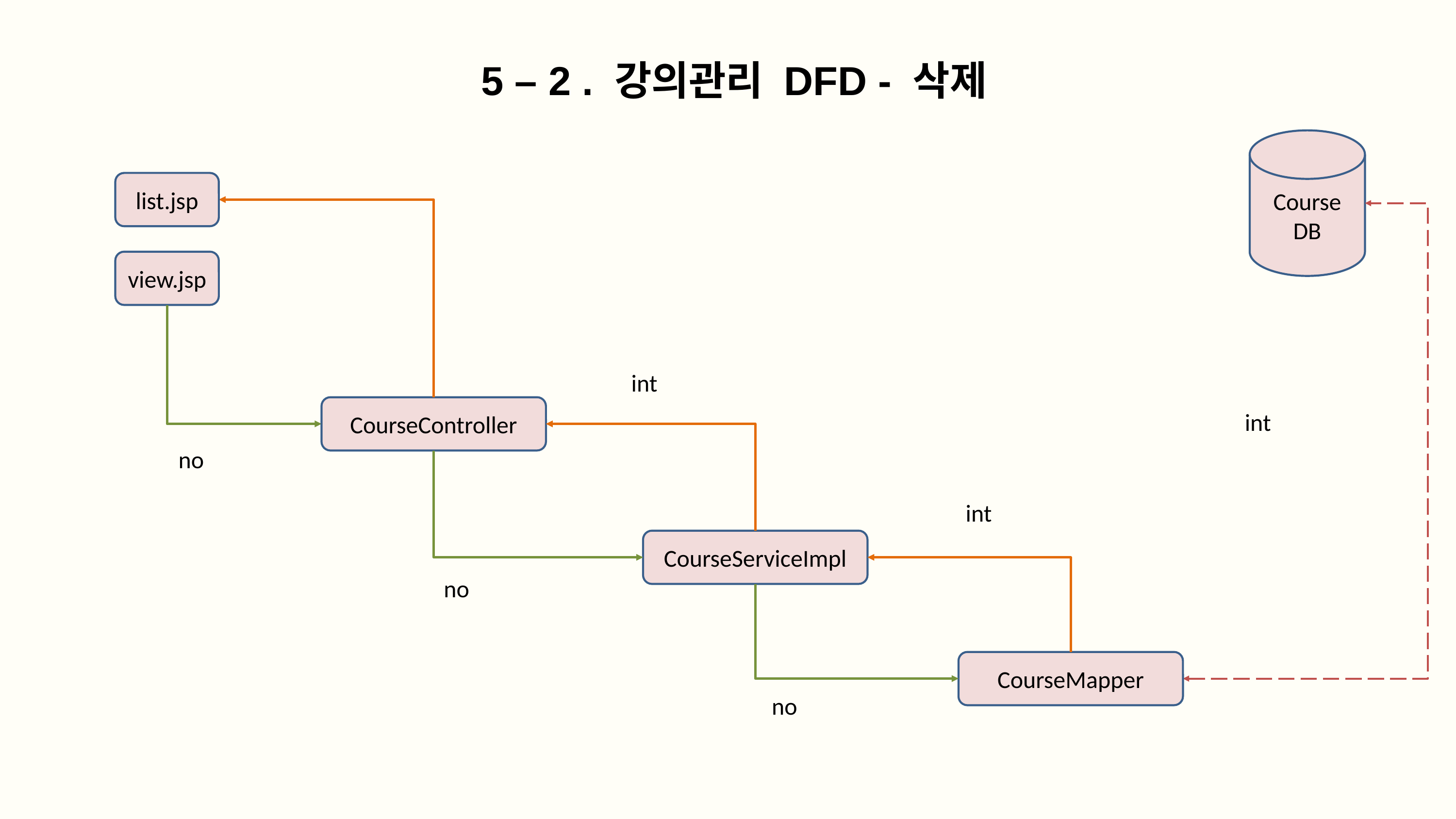

5 – 2 . 강의관리 DFD - 삭제
Course
DB
list.jsp
view.jsp
int
CourseController
int
no
int
CourseServiceImpl
no
CourseMapper
no